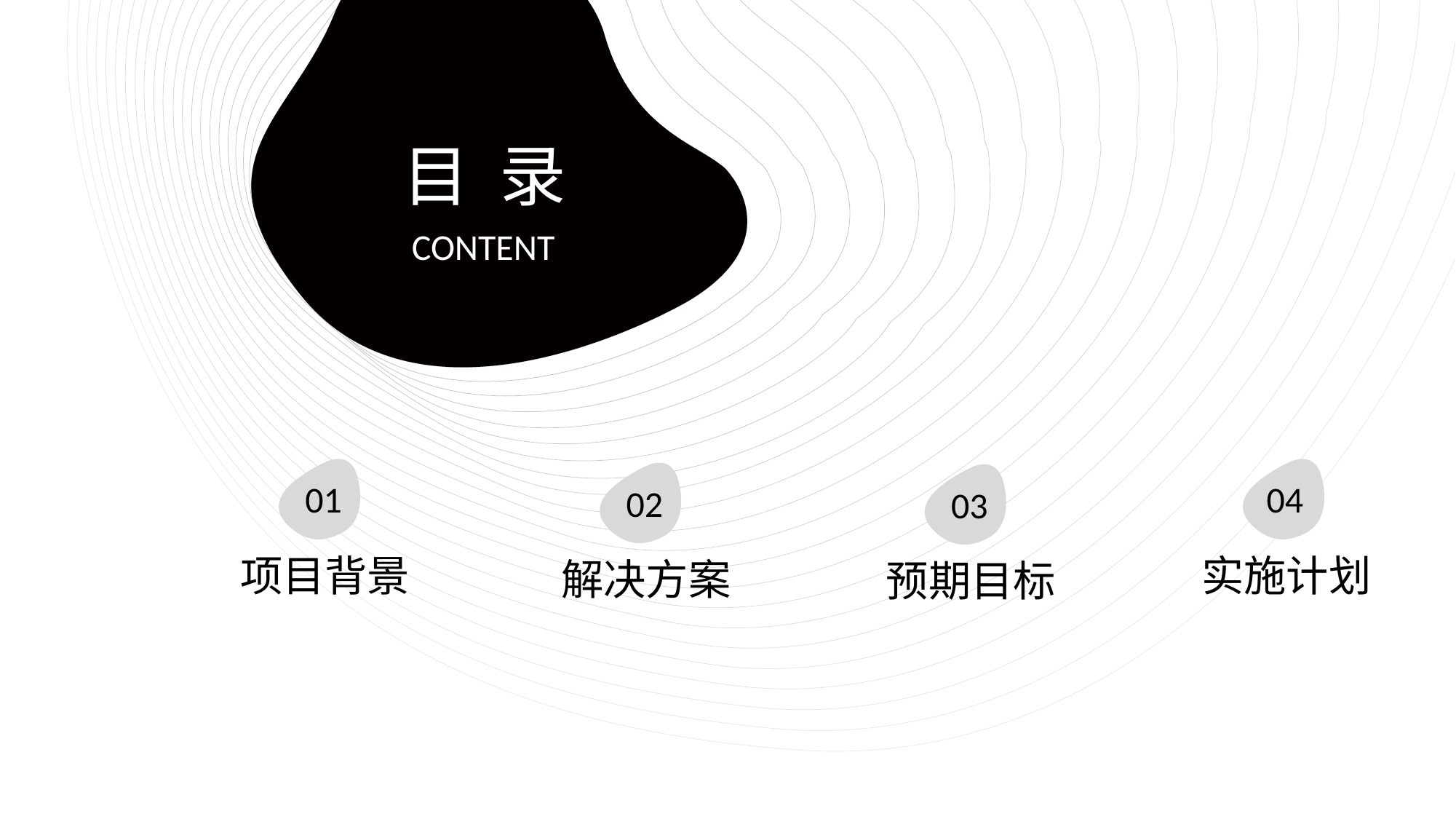

目  录
CONTENT

01

04

02

03
实施计划
项目背景
解决方案
预期目标